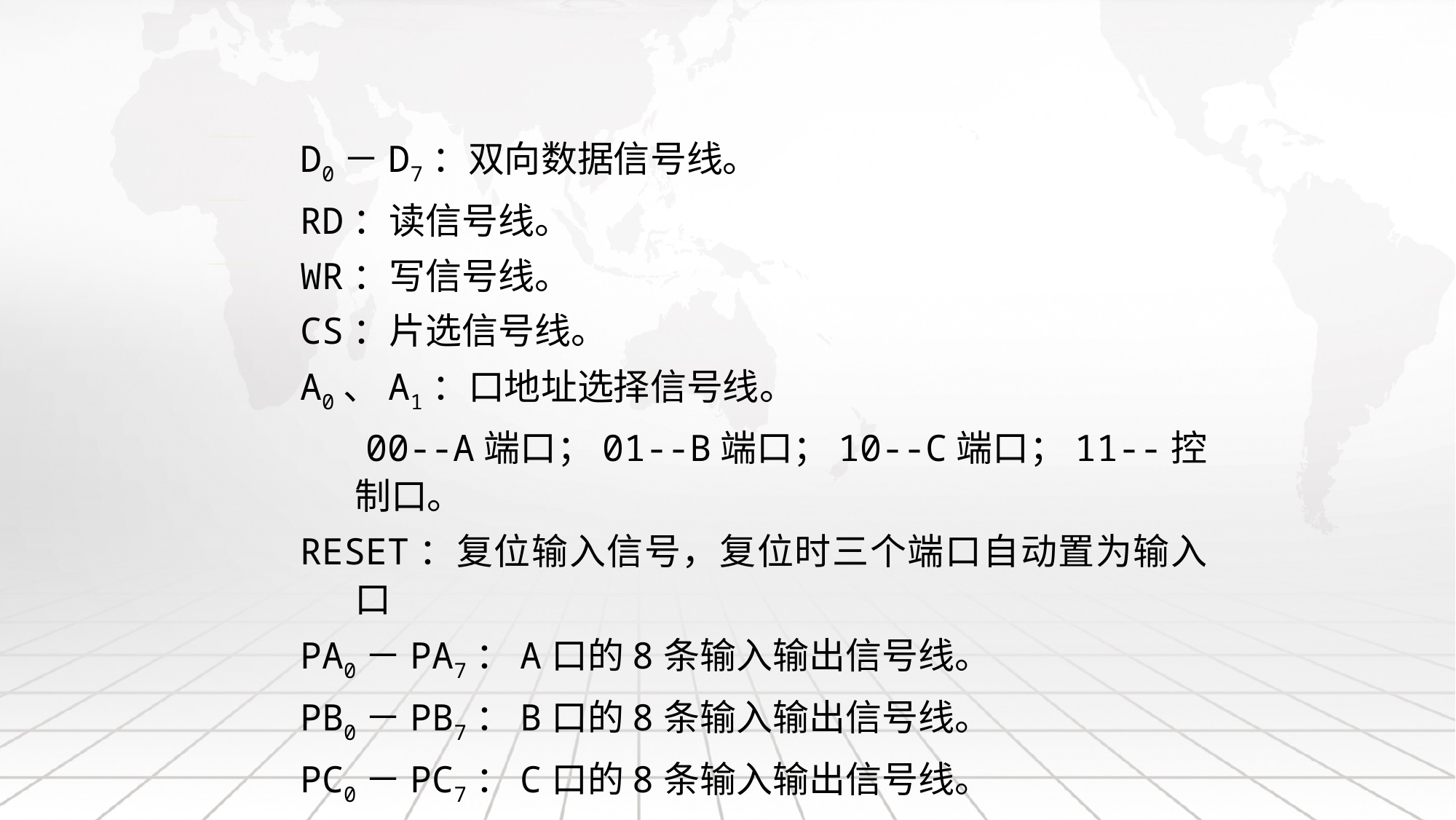

D0－D7：双向数据信号线。
RD：读信号线。
WR：写信号线。
CS：片选信号线。
A0、A1：口地址选择信号线。
   00--A端口；01--B端口；10--C端口；11--控制口。
RESET：复位输入信号，复位时三个端口自动置为输入口
PA0－PA7：A口的8条输入输出信号线。
PB0－PB7：B口的8条输入输出信号线。
PC0－PC7：C口的8条输入输出信号线。